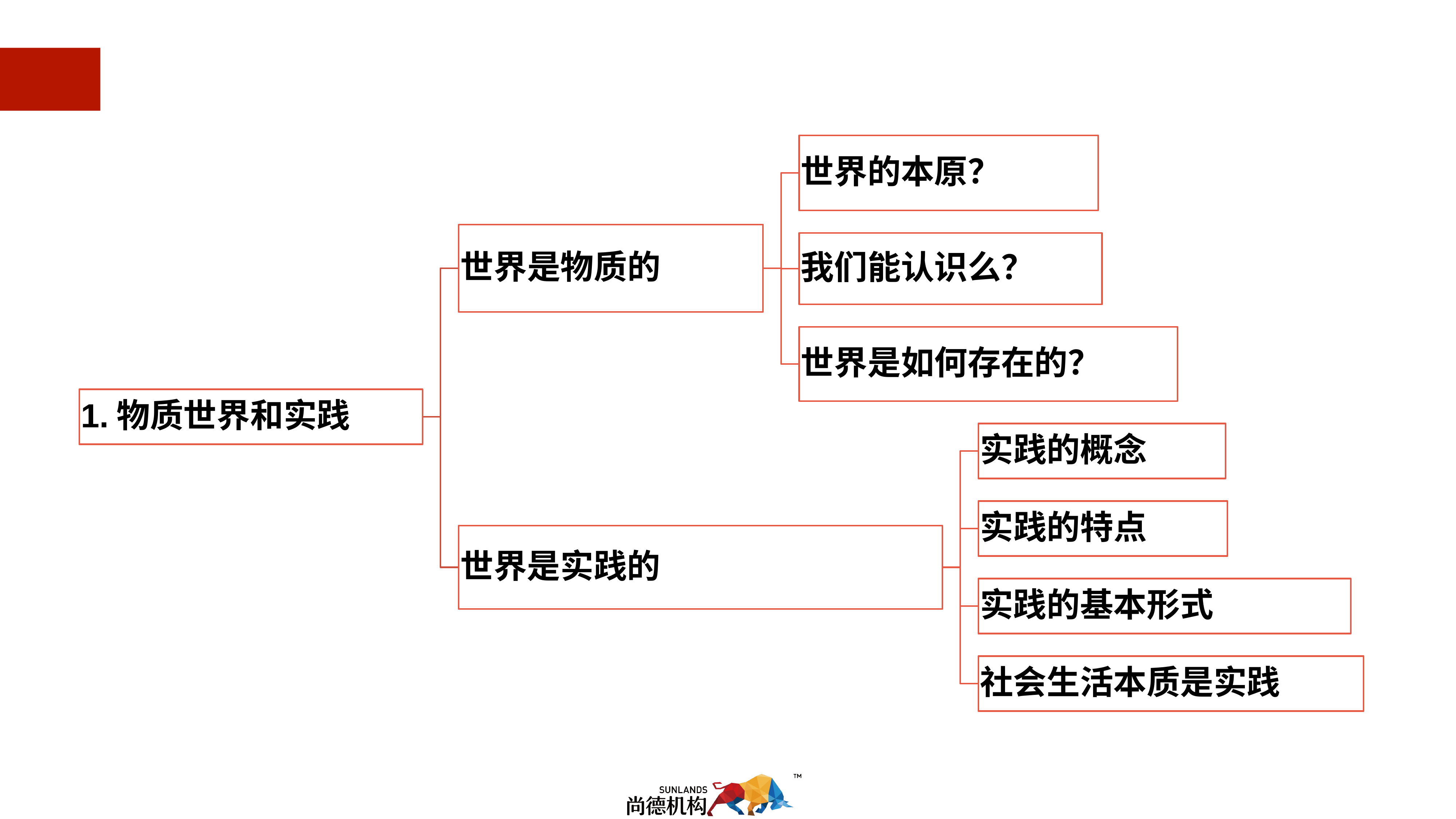

1.物质世界和实践
世界是物质的
世界的本原？
我们能认识么？
世界是如何存在的？
世界是实践的
实践的概念
实践的特点
实践的基本形式
社会生活本质是实践